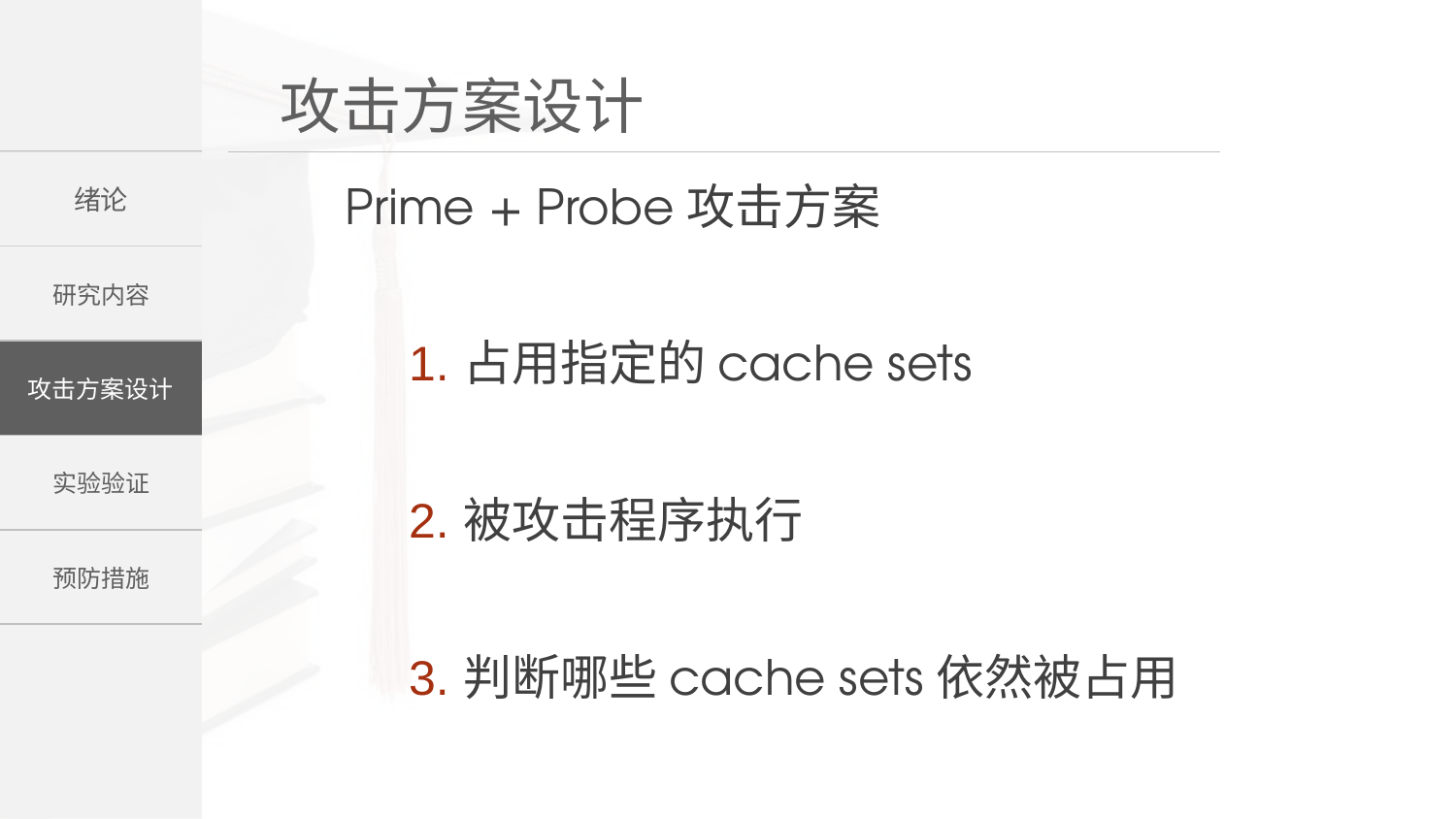

Prime + Probe攻击方案

占用指定的cache sets

被攻击程序执行

判断哪些cache sets依然被占用